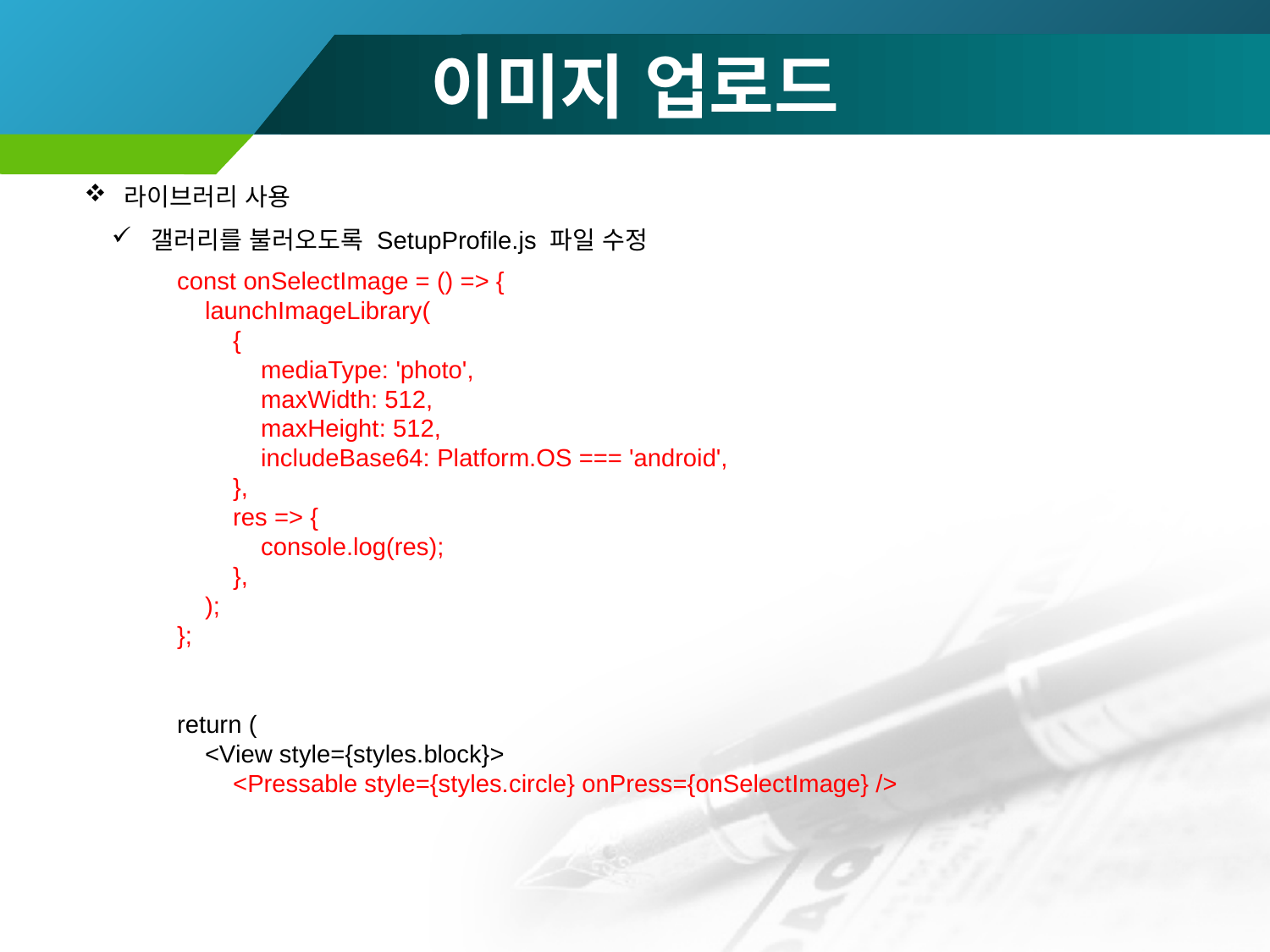

# 이미지 업로드
라이브러리 사용
갤러리를 불러오도록 SetupProfile.js 파일 수정
    const onSelectImage = () => {
        launchImageLibrary(
            {
                mediaType: 'photo',
                maxWidth: 512,
                maxHeight: 512,
                includeBase64: Platform.OS === 'android',
            },
            res => {
                console.log(res);
            },
        );
    };

    return (
        <View style={styles.block}>
            <Pressable style={styles.circle} onPress={onSelectImage} />